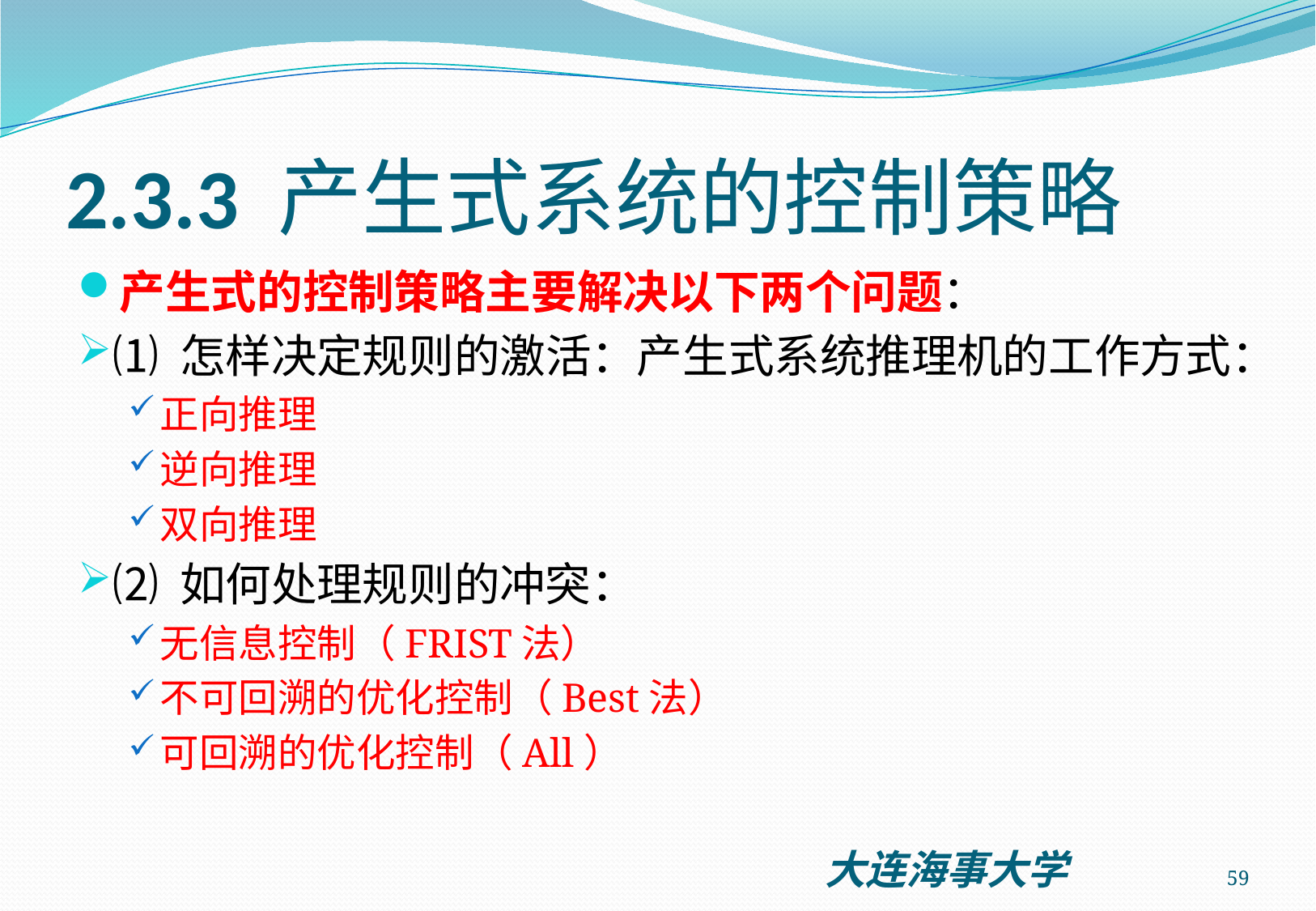

# 2.3.3 产生式系统的控制策略
产生式的控制策略主要解决以下两个问题：
⑴ 怎样决定规则的激活：产生式系统推理机的工作方式：
正向推理
逆向推理
双向推理
⑵ 如何处理规则的冲突：
无信息控制（FRIST法）
不可回溯的优化控制（Best法）
可回溯的优化控制（All）

59